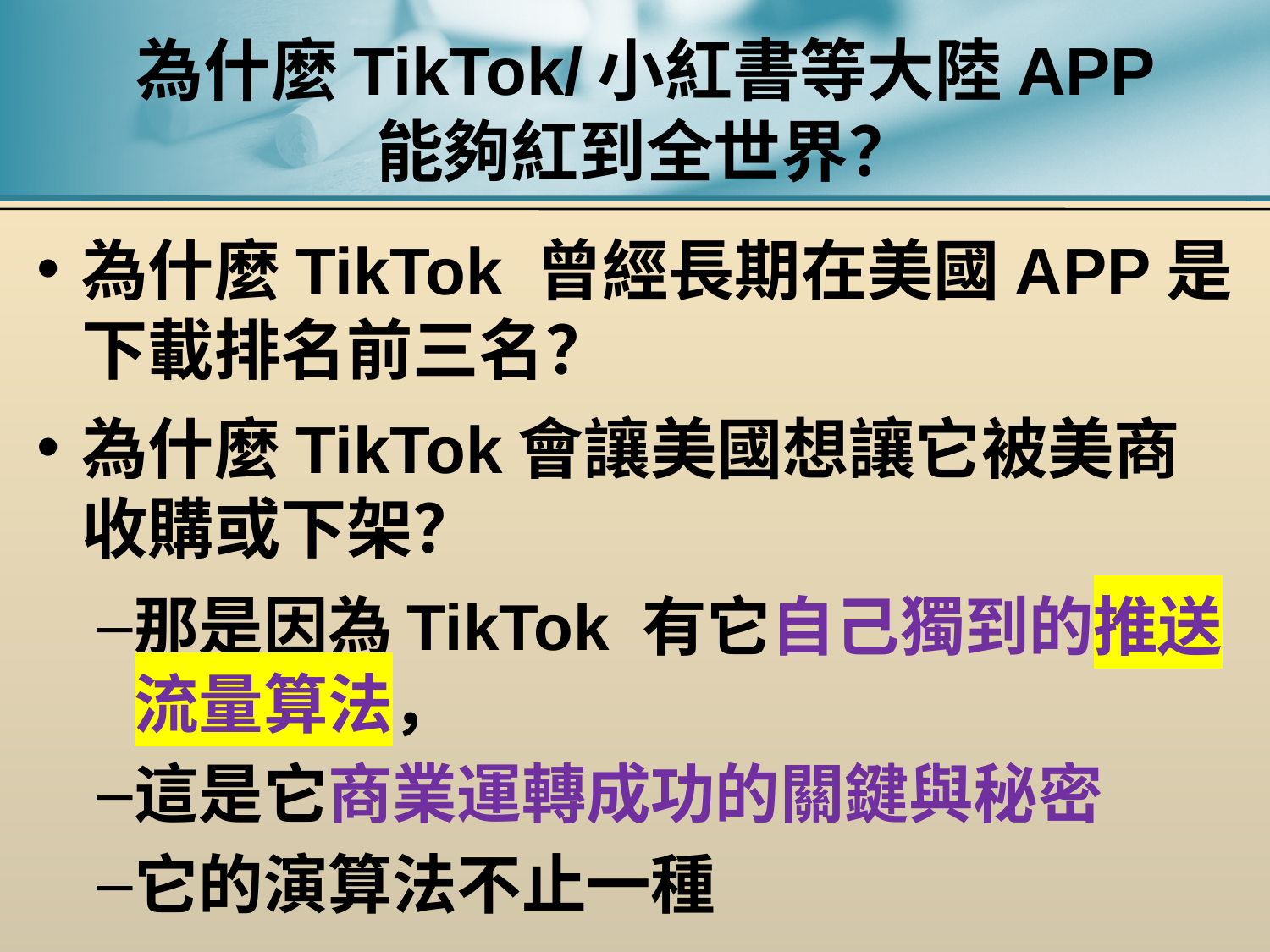

# 為什麼TikTok/小紅書等大陸APP 能夠紅到全世界？
為什麼TikTok 曾經長期在美國APP是下載排名前三名？
為什麼TikTok會讓美國想讓它被美商收購或下架？
那是因為TikTok 有它自己獨到的推送流量算法，
這是它商業運轉成功的關鍵與秘密
它的演算法不止一種